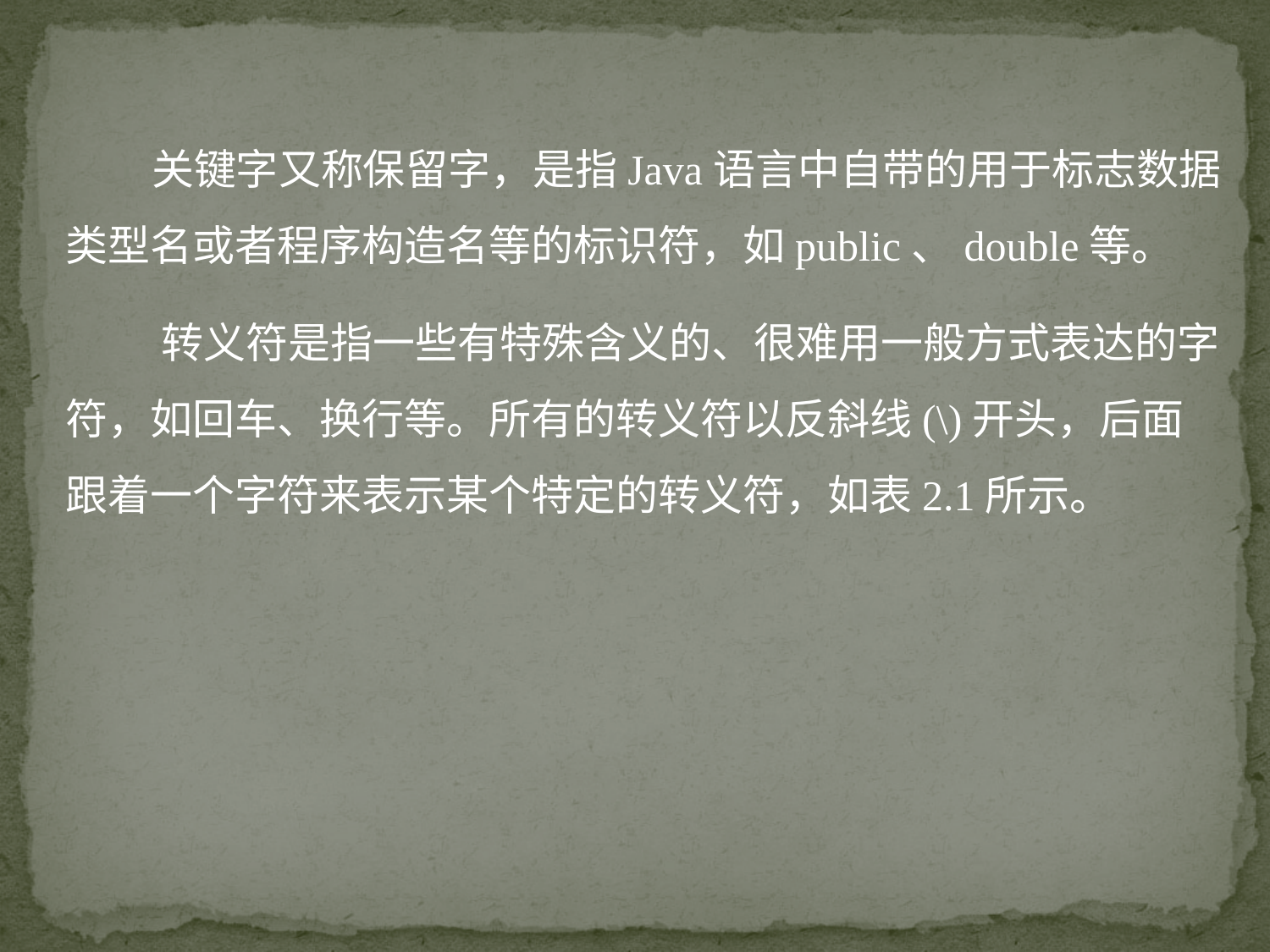

关键字又称保留字，是指Java语言中自带的用于标志数据类型名或者程序构造名等的标识符，如public、double等。
         转义符是指一些有特殊含义的、很难用一般方式表达的字符，如回车、换行等。所有的转义符以反斜线(\)开头，后面跟着一个字符来表示某个特定的转义符，如表2.1所示。